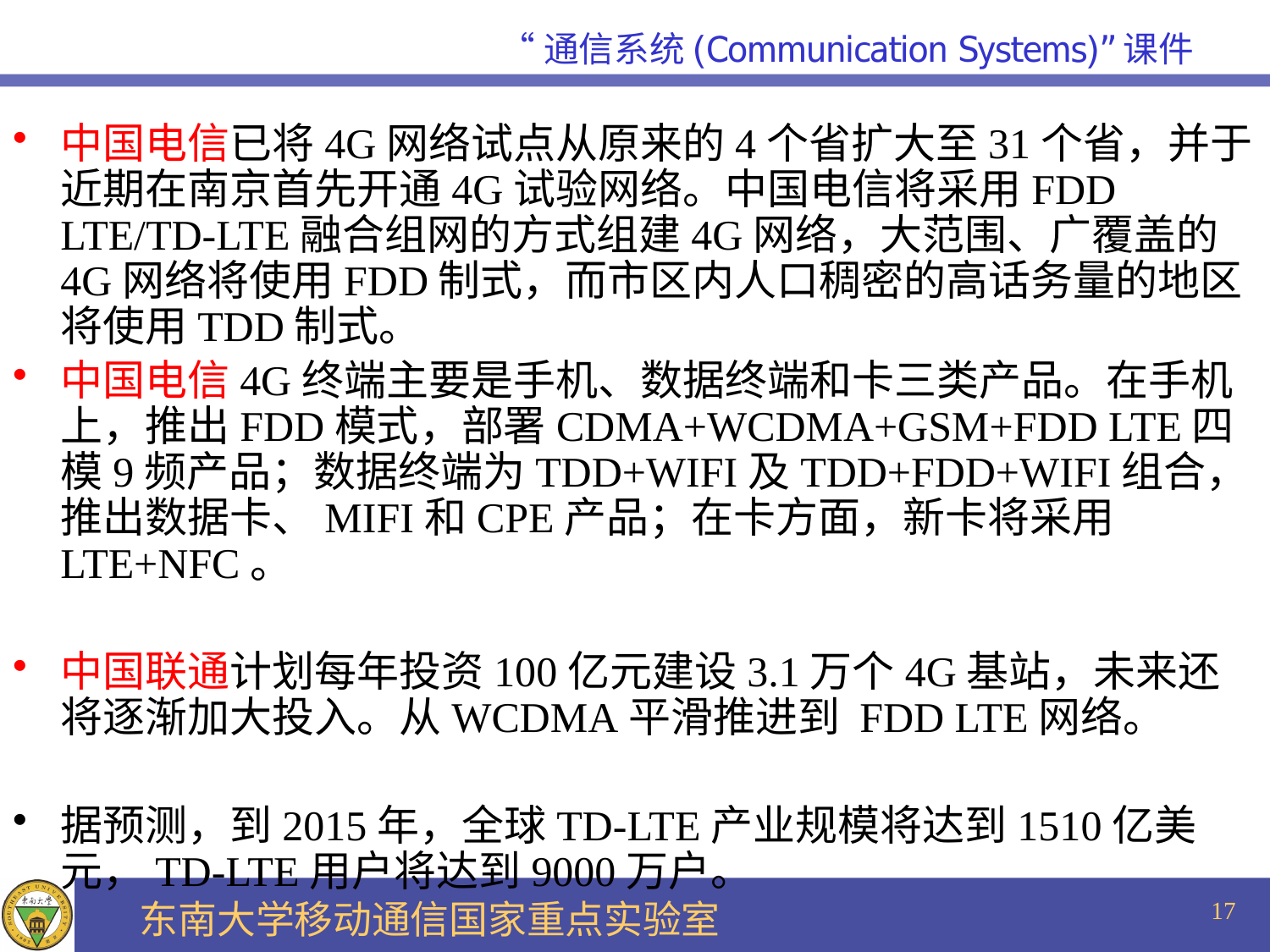

中国电信已将4G网络试点从原来的4个省扩大至31个省，并于近期在南京首先开通4G试验网络。中国电信将采用FDD LTE/TD-LTE融合组网的方式组建4G网络，大范围、广覆盖的4G网络将使用FDD制式，而市区内人口稠密的高话务量的地区将使用TDD制式。
中国电信4G终端主要是手机、数据终端和卡三类产品。在手机上，推出FDD模式，部署CDMA+WCDMA+GSM+FDD LTE四模9频产品；数据终端为TDD+WIFI及TDD+FDD+WIFI组合，推出数据卡、MIFI和CPE产品；在卡方面，新卡将采用LTE+NFC。

中国联通计划每年投资100亿元建设3.1万个4G基站，未来还将逐渐加大投入。从WCDMA平滑推进到 FDD LTE网络。

据预测，到2015年，全球TD-LTE产业规模将达到1510亿美元，TD-LTE用户将达到9000万户。
17